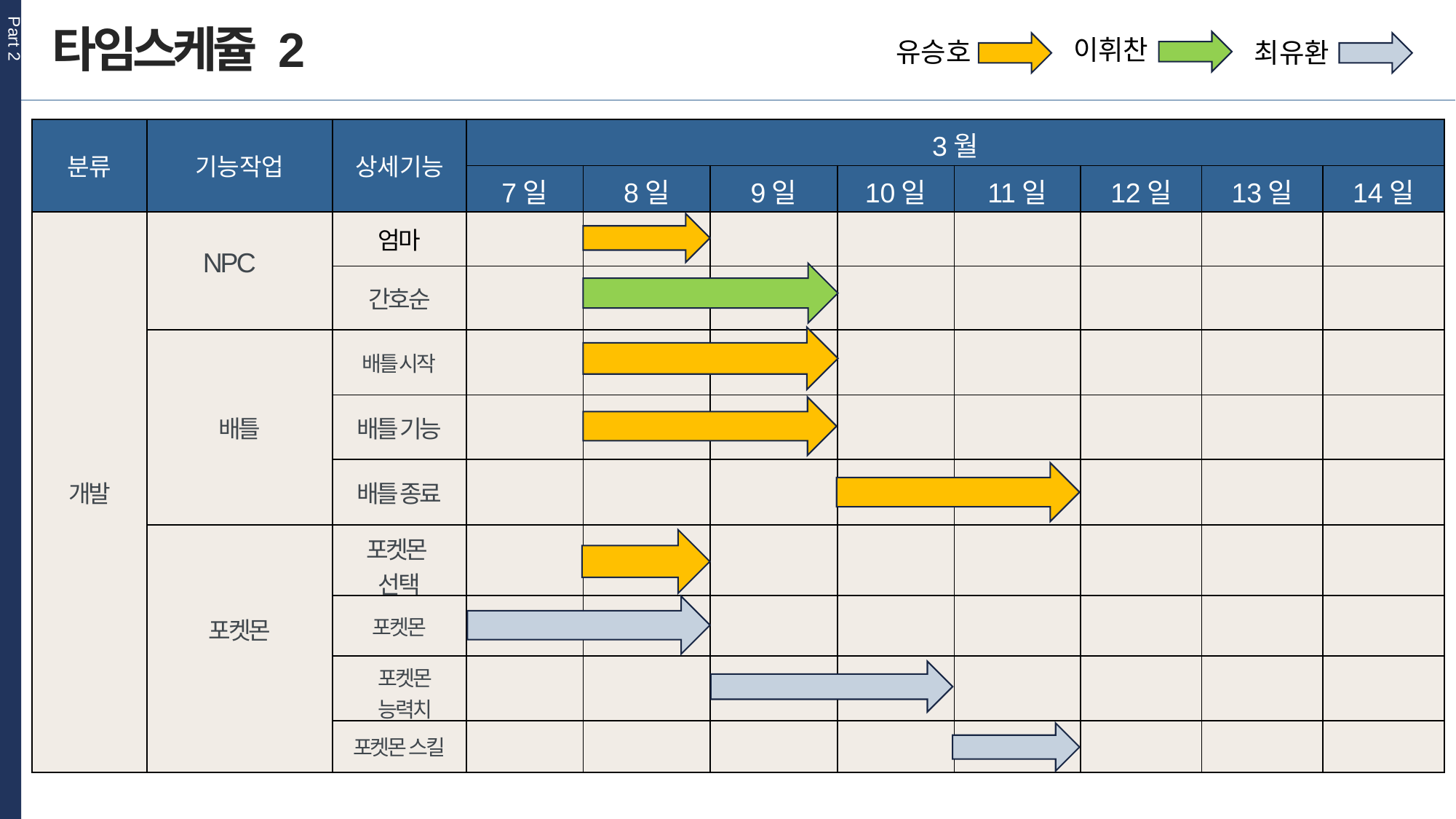

Part 2
타임스케쥴 2

이휘찬
유승호
최유환
| 분류 | 기능작업 | 상세기능 | 3월 |  |  |  |  |  |  |  |
| --- | --- | --- | --- | --- | --- | --- | --- | --- | --- | --- |
|  |  |  | 7일 | 8일 | 9일 | 10일 | 11일 | 12일 | 13일 | 14일 |
| 개발 | NPC | 엄마 |  |  |  |  |  |  |  |  |
|  |  | 간호순 |  |  |  |  |  |  |  |  |
|  | 배틀 | 배틀 시작 |  |  |  |  |  |  |  |  |
|  |  | 배틀 기능 |  |  |  |  |  |  |  |  |
|  |  | 배틀 종료 |  |  |  |  |  |  |  |  |
|  | 포켓몬 | 포켓몬 선택 |  |  |  |  |  |  |  |  |
|  |  | 포켓몬 |  |  |  |  |  |  |  |  |
|  |  | 포켓몬 능력치 |  |  |  |  |  |  |  |  |
|  |  | 포켓몬 스킬 |  |  |  |  |  |  |  |  |